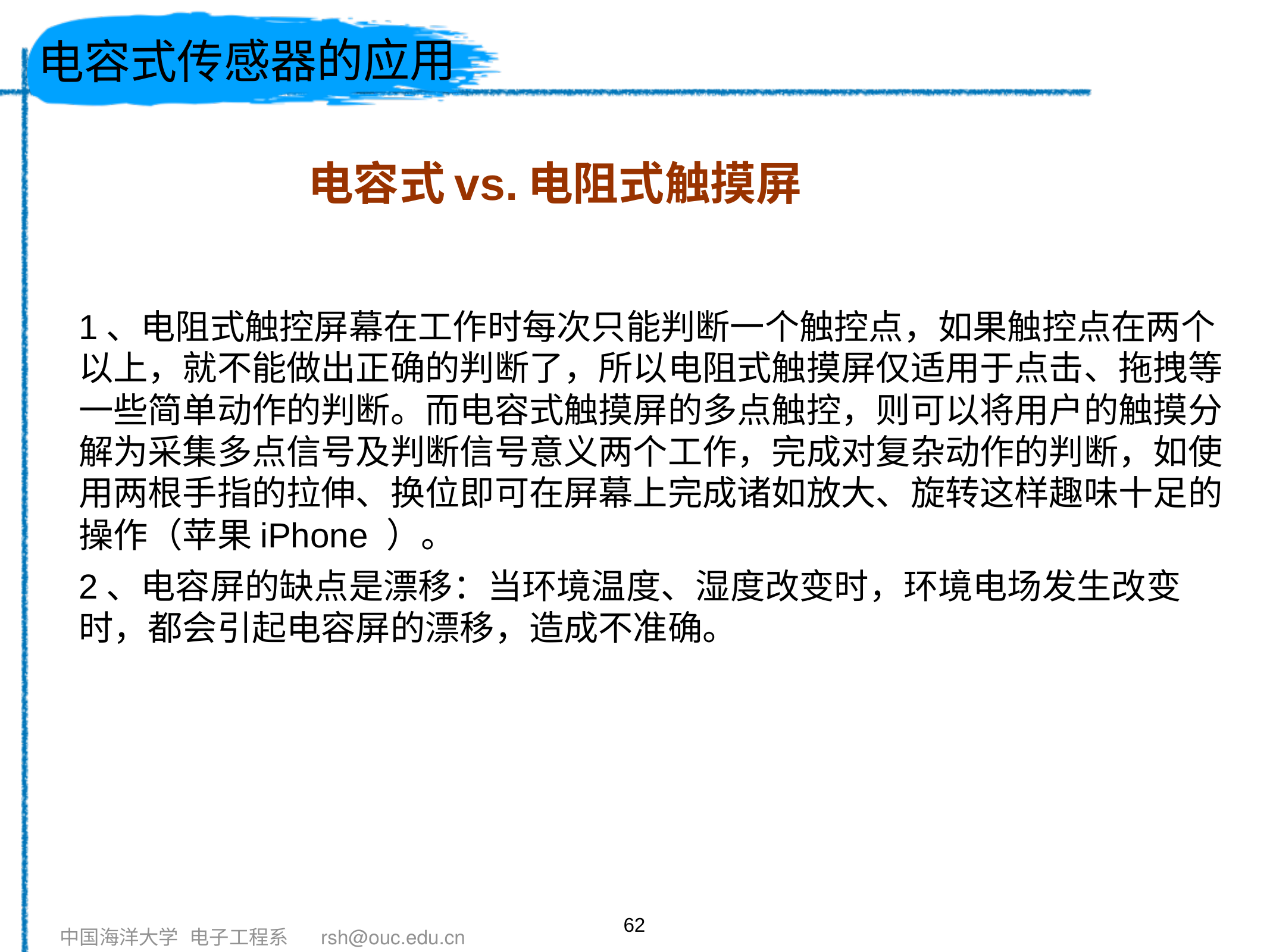

# 电容式传感器的应用
电容式vs.电阻式触摸屏
1、电阻式触控屏幕在工作时每次只能判断一个触控点，如果触控点在两个以上，就不能做出正确的判断了，所以电阻式触摸屏仅适用于点击、拖拽等一些简单动作的判断。而电容式触摸屏的多点触控，则可以将用户的触摸分解为采集多点信号及判断信号意义两个工作，完成对复杂动作的判断，如使用两根手指的拉伸、换位即可在屏幕上完成诸如放大、旋转这样趣味十足的操作（苹果iPhone ）。
2、电容屏的缺点是漂移：当环境温度、湿度改变时，环境电场发生改变时，都会引起电容屏的漂移，造成不准确。
62